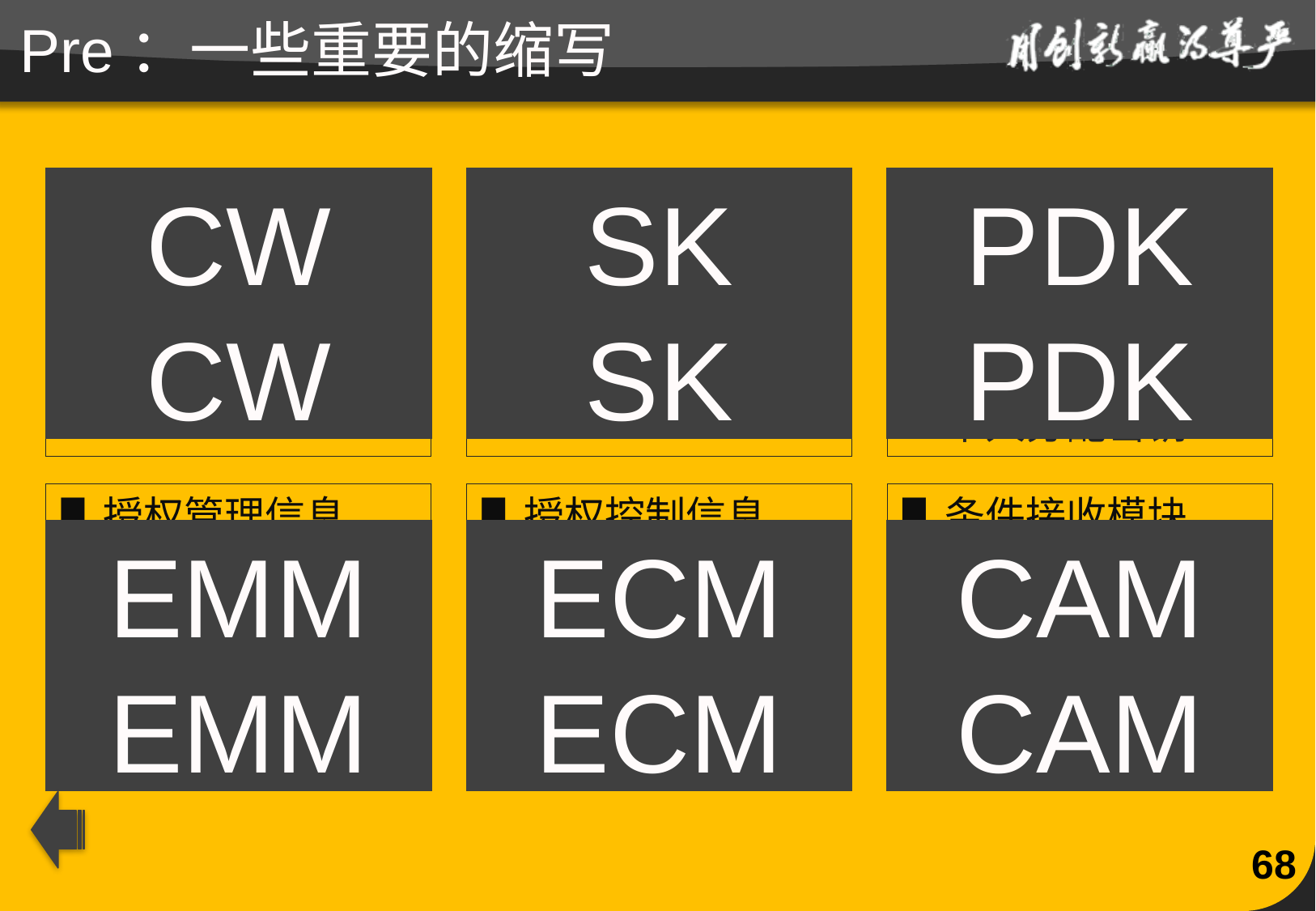

# Pre：一些重要的缩写
CW
SK
PDK
Control Word
控制字
CW
Service Key
业务密钥
SK
Personal Distribution Key
个人分配密钥
PDK
授权管理信息
Entitlement Management Message
授权控制信息
Entitlement Control Message
条件接收模块
Conditional Access Module
EMM
ECM
CAM
EMM
ECM
CAM

68